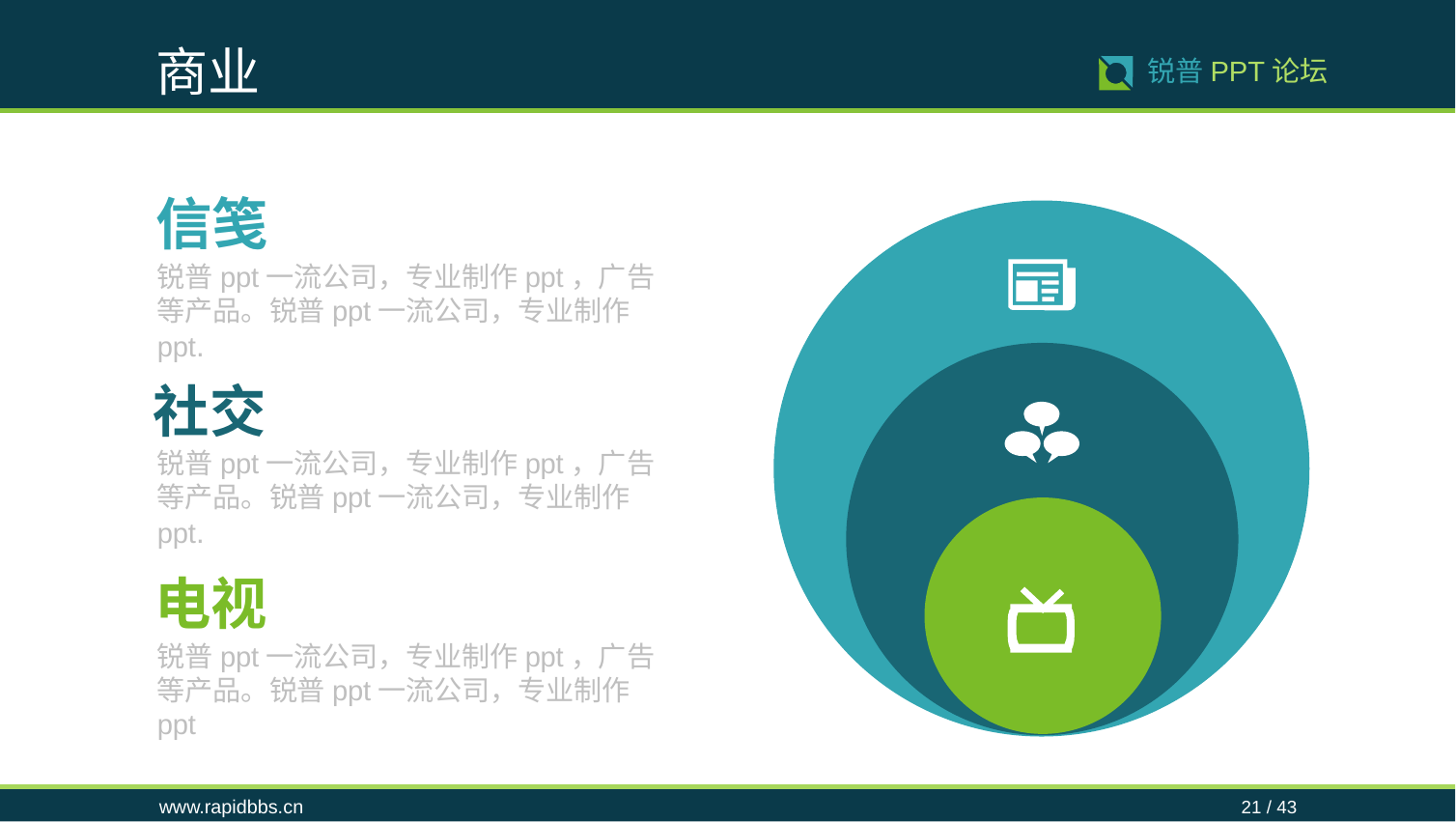

商业

21 / 43

锐普PPT论坛
信笺

锐普ppt一流公司，专业制作ppt，广告等产品。锐普ppt一流公司，专业制作ppt.

社交

锐普ppt一流公司，专业制作ppt，广告等产品。锐普ppt一流公司，专业制作ppt.

电视

锐普ppt一流公司，专业制作ppt，广告等产品。锐普ppt一流公司，专业制作ppt
www.rapidbbs.cn